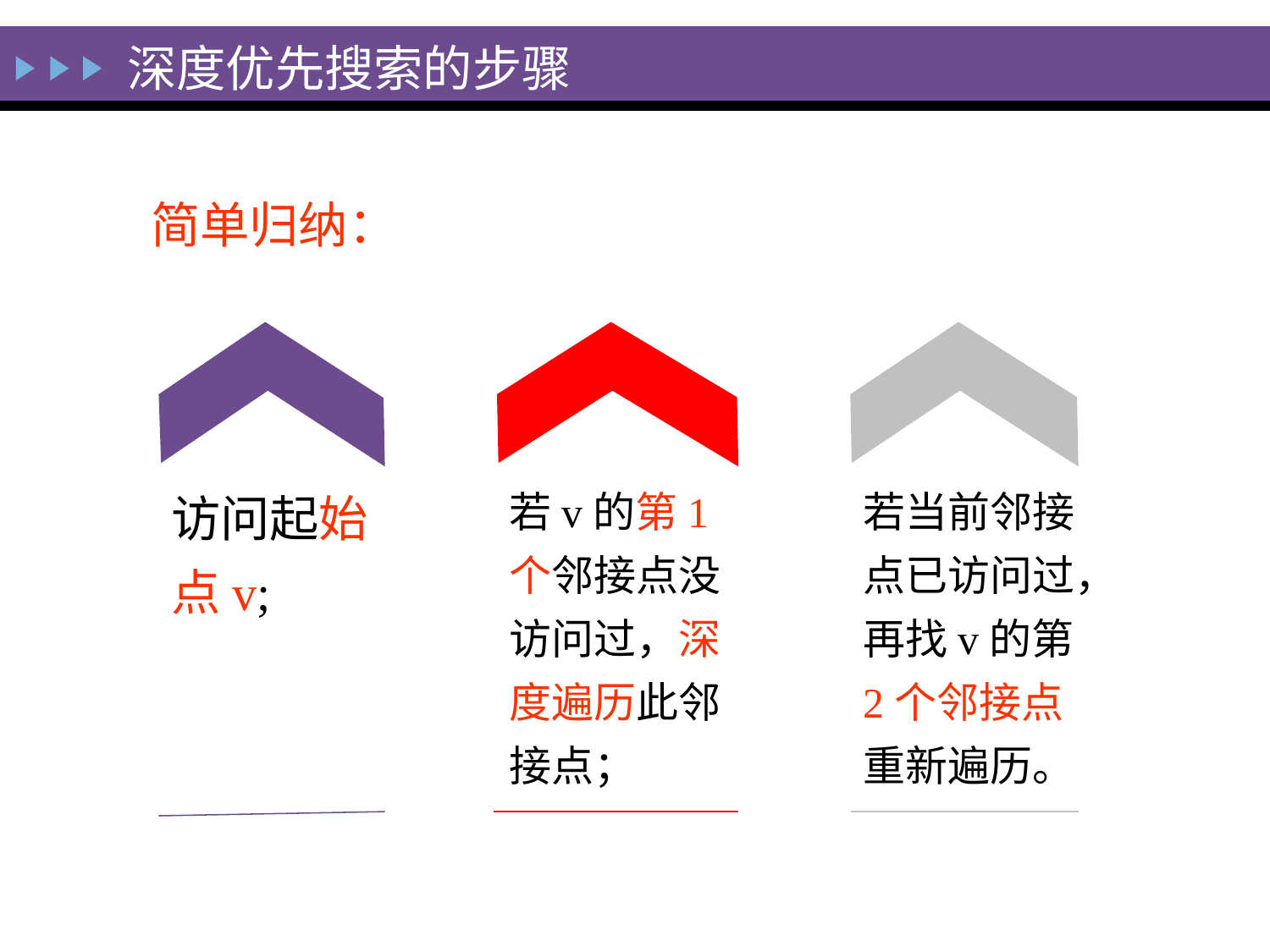

深度优先搜索的步骤
简单归纳：

访问起始点v;

若v的第1个邻接点没访问过，深度遍历此邻接点；

若当前邻接点已访问过，再找v的第2个邻接点重新遍历。